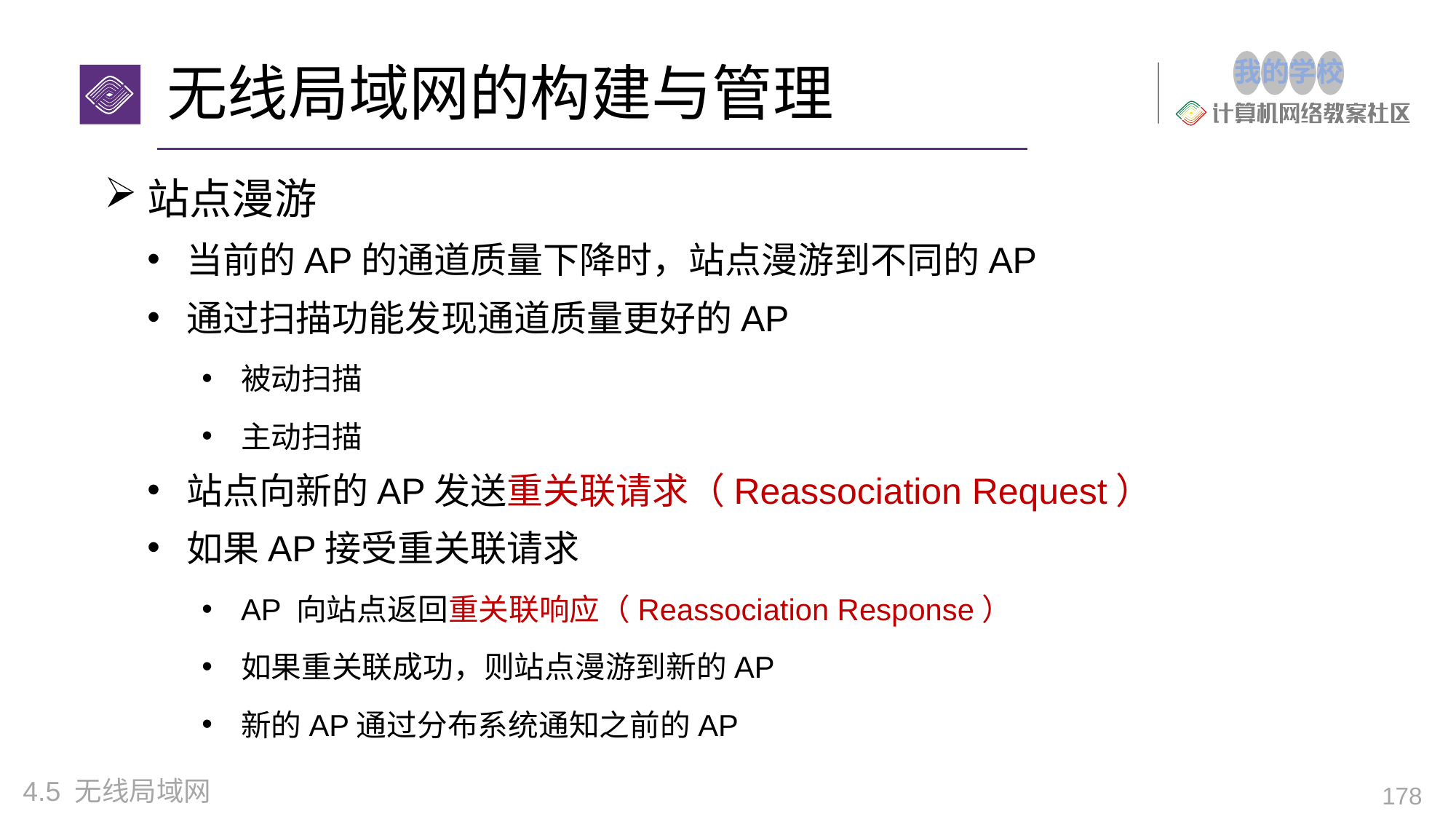

# 无线局域网的构建与管理
站点漫游
当前的AP的通道质量下降时，站点漫游到不同的AP
通过扫描功能发现通道质量更好的AP
被动扫描
主动扫描
站点向新的AP发送重关联请求（Reassociation Request）
如果AP接受重关联请求
AP 向站点返回重关联响应（Reassociation Response）
如果重关联成功，则站点漫游到新的AP
新的AP通过分布系统通知之前的AP
4.5 无线局域网
178